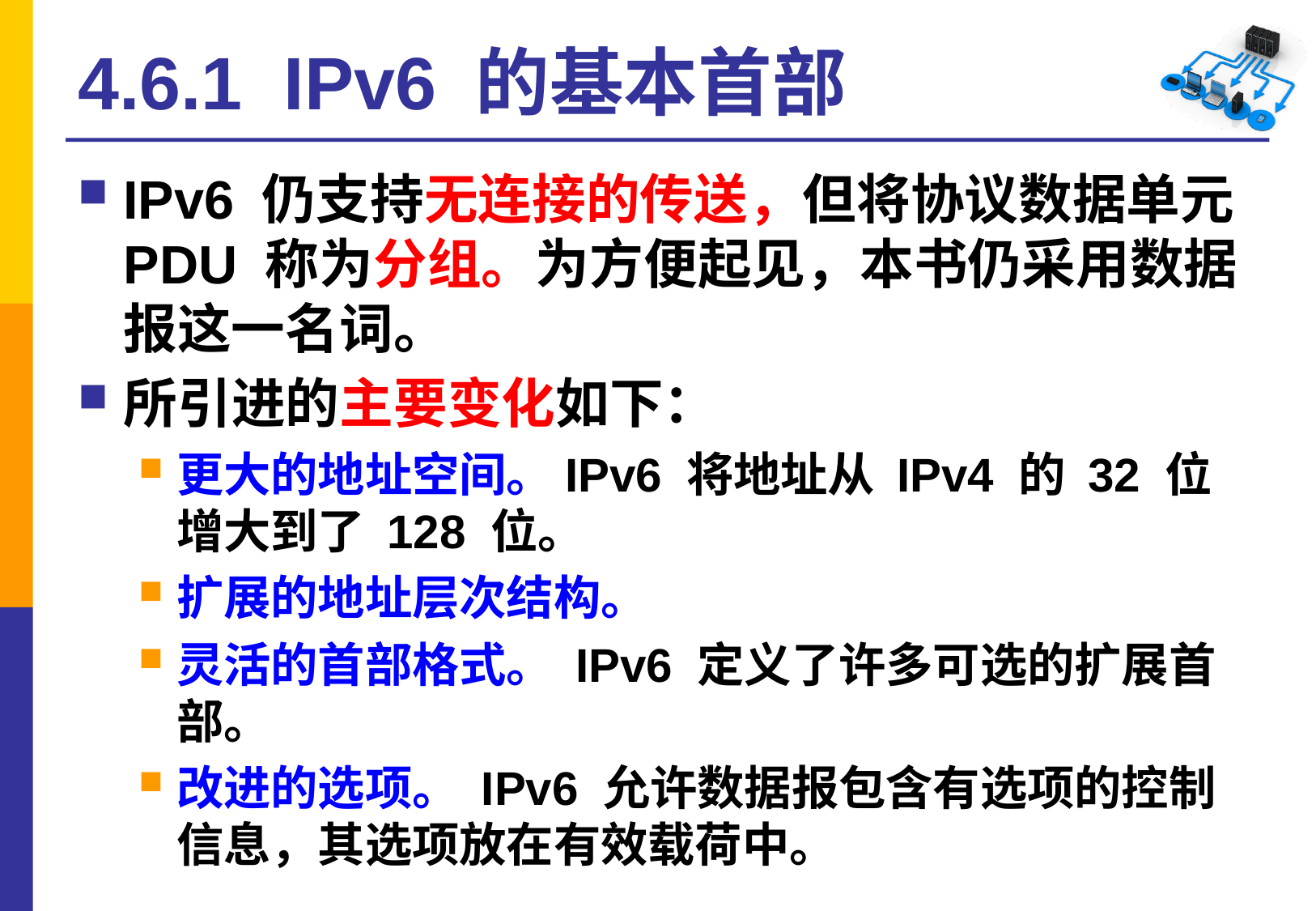

# 4.6.1  IPv6 的基本首部
IPv6 仍支持无连接的传送，但将协议数据单元 PDU 称为分组。为方便起见，本书仍采用数据报这一名词。
所引进的主要变化如下：
更大的地址空间。IPv6 将地址从 IPv4 的 32 位 增大到了 128 位。
扩展的地址层次结构。
灵活的首部格式。 IPv6 定义了许多可选的扩展首部。
改进的选项。 IPv6 允许数据报包含有选项的控制信息，其选项放在有效载荷中。